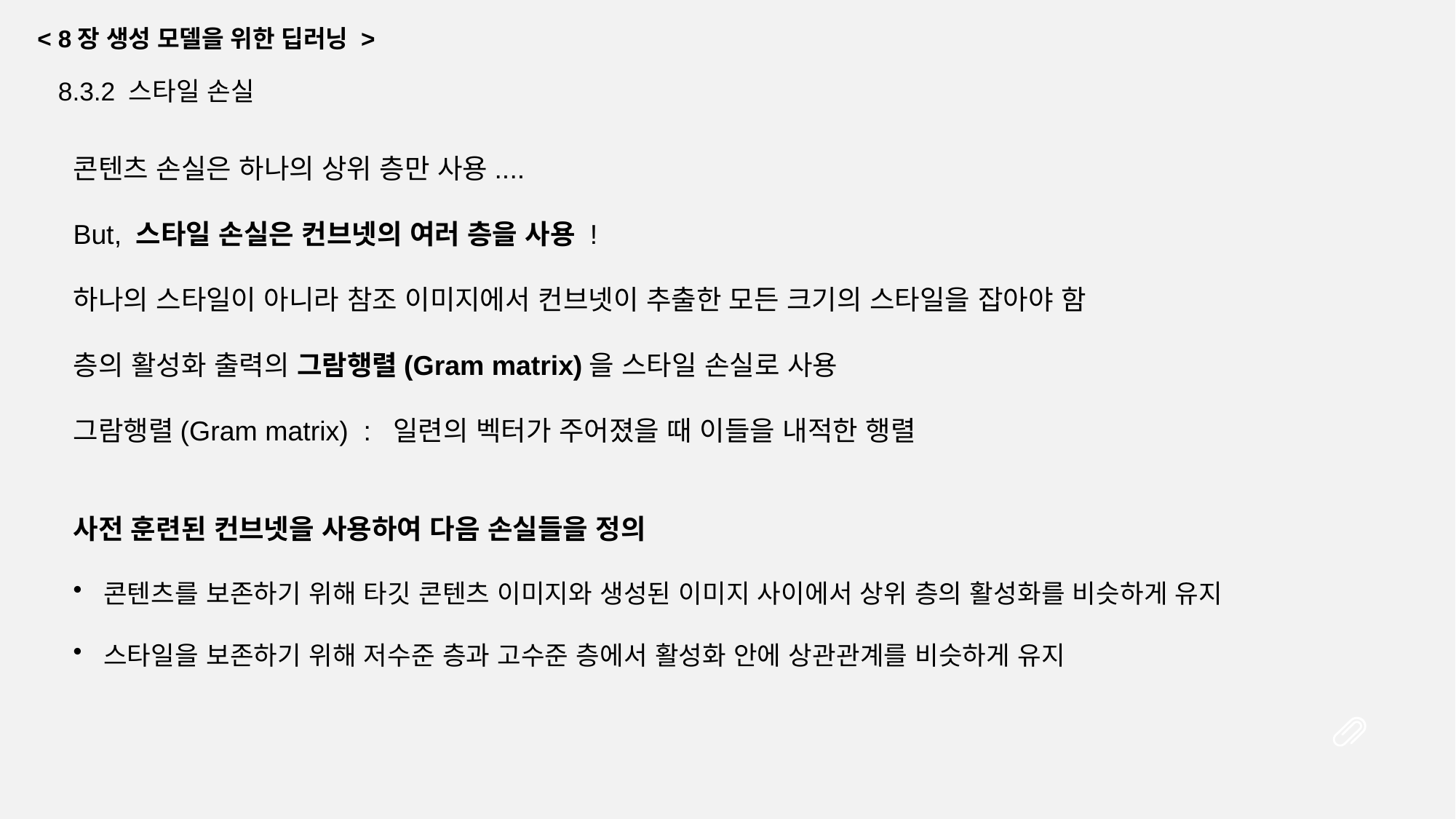

< 8장 생성 모델을 위한 딥러닝 >
8.3.2 스타일 손실
콘텐츠 손실은 하나의 상위 층만 사용....

But, 스타일 손실은 컨브넷의 여러 층을 사용 !

하나의 스타일이 아니라 참조 이미지에서 컨브넷이 추출한 모든 크기의 스타일을 잡아야 함

층의 활성화 출력의 그람행렬(Gram matrix)을 스타일 손실로 사용

그람행렬(Gram matrix)  :  일련의 벡터가 주어졌을 때 이들을 내적한 행렬

사전 훈련된 컨브넷을 사용하여 다음 손실들을 정의

콘텐츠를 보존하기 위해 타깃 콘텐츠 이미지와 생성된 이미지 사이에서 상위 층의 활성화를 비슷하게 유지

스타일을 보존하기 위해 저수준 층과 고수준 층에서 활성화 안에 상관관계를 비슷하게 유지